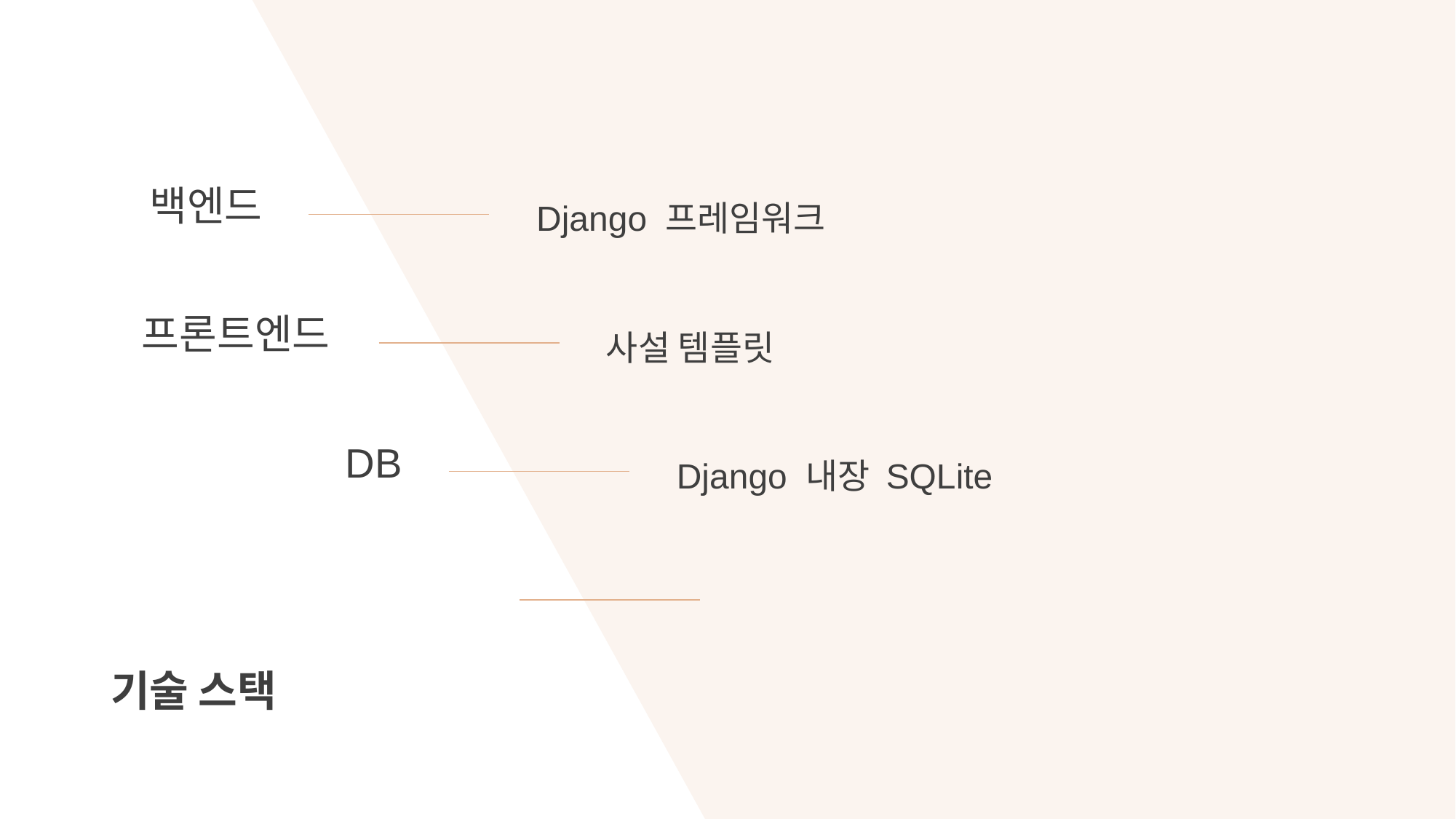

백엔드
Django 프레임워크
프론트엔드
사설 템플릿
DB
Django 내장 SQLite

# 기술 스택